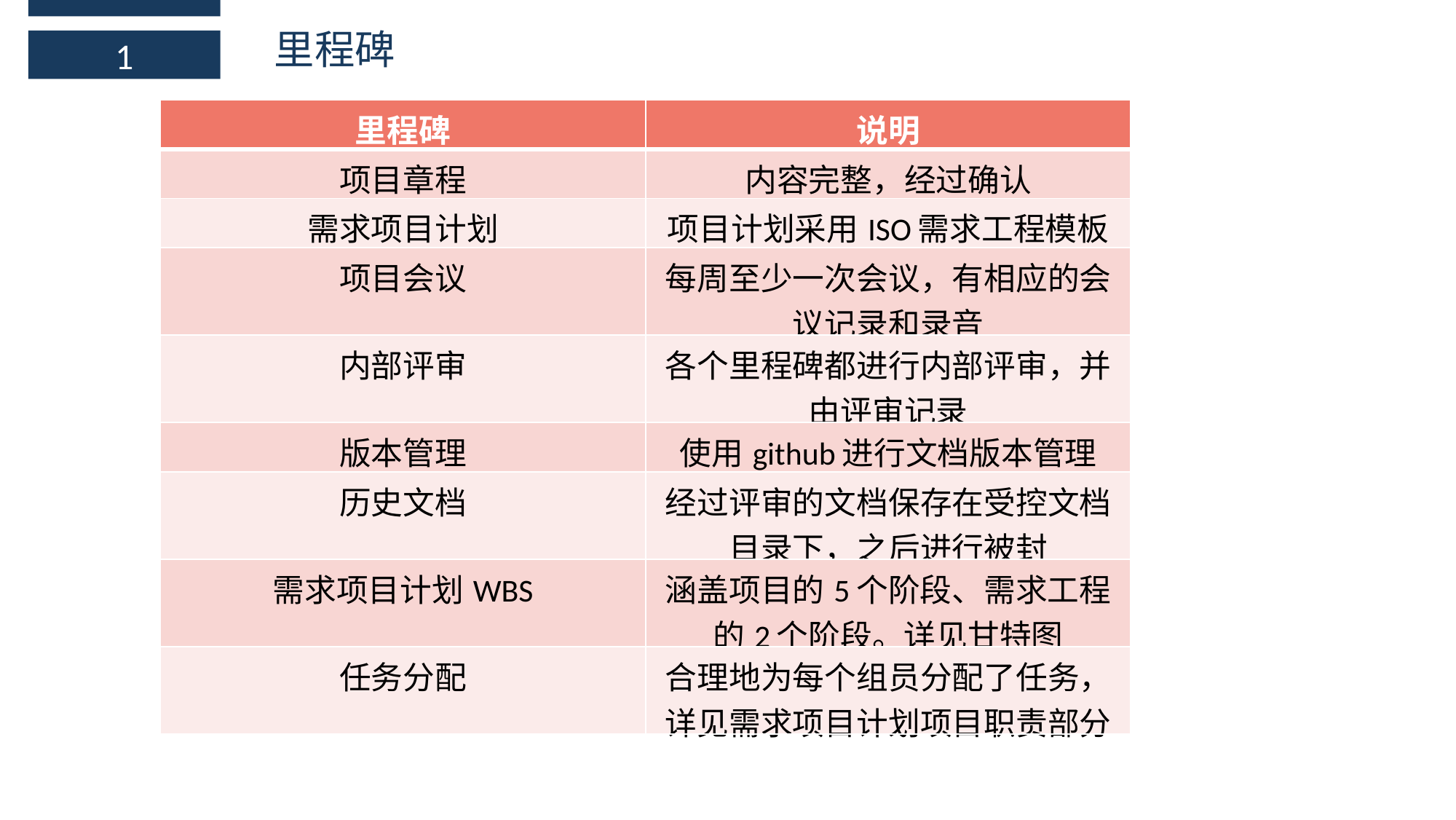

里程碑
1
| 里程碑 | 说明 |
| --- | --- |
| 项目章程 | 内容完整，经过确认 |
| 需求项目计划 | 项目计划采用ISO需求工程模板 |
| 项目会议 | 每周至少一次会议，有相应的会议记录和录音 |
| 内部评审 | 各个里程碑都进行内部评审，并由评审记录 |
| 版本管理 | 使用github进行文档版本管理 |
| 历史文档 | 经过评审的文档保存在受控文档目录下，之后进行被封 |
| 需求项目计划WBS | 涵盖项目的5个阶段、需求工程的2个阶段。详见甘特图 |
| 任务分配 | 合理地为每个组员分配了任务，详见需求项目计划项目职责部分 |